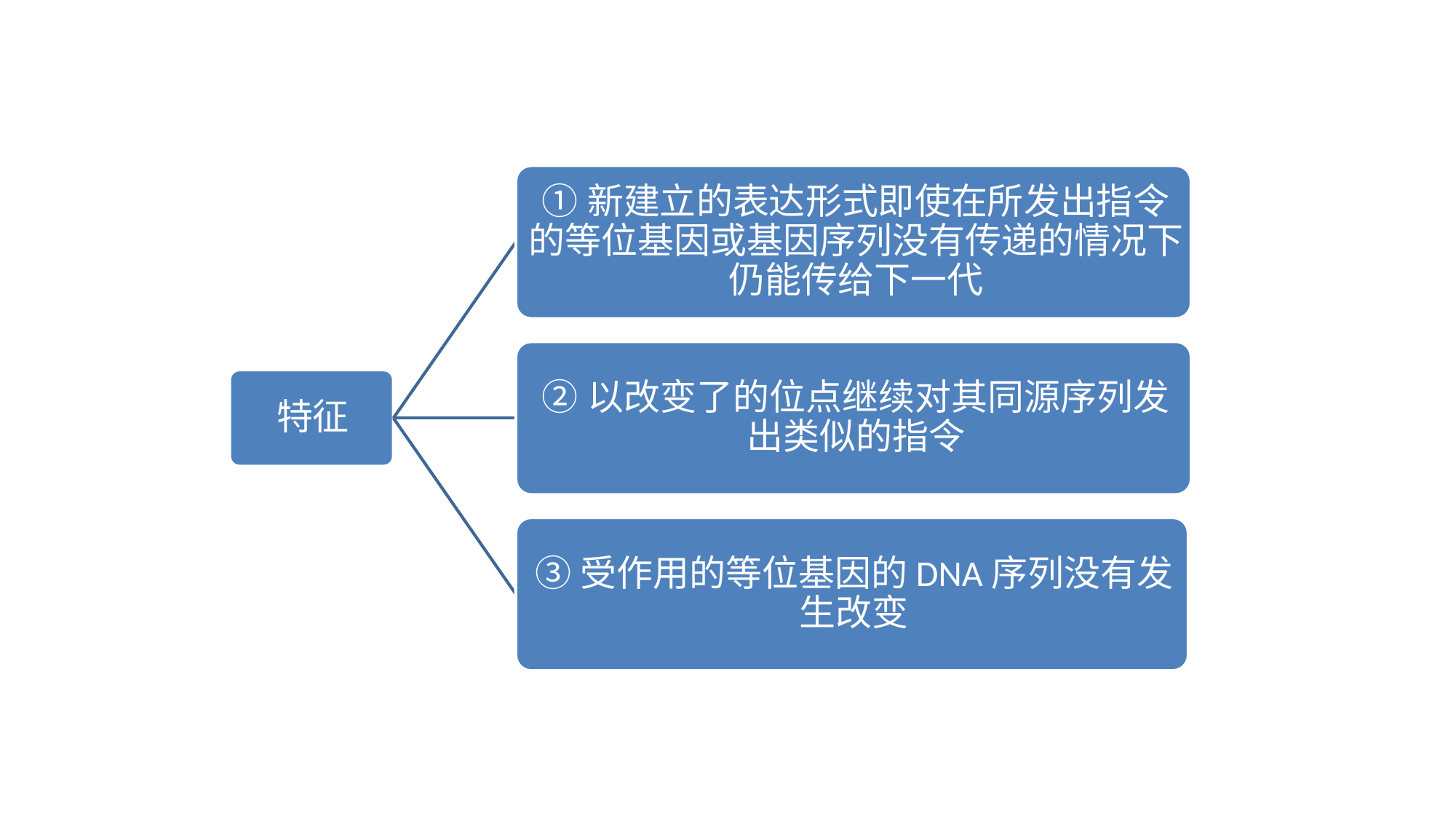

特征

①新建立的表达形式即使在所发出指令的等位基因或基因序列没有传递的情况下仍能传给下一代

②以改变了的位点继续对其同源序列发出类似的指令

③受作用的等位基因的DNA序列没有发生改变